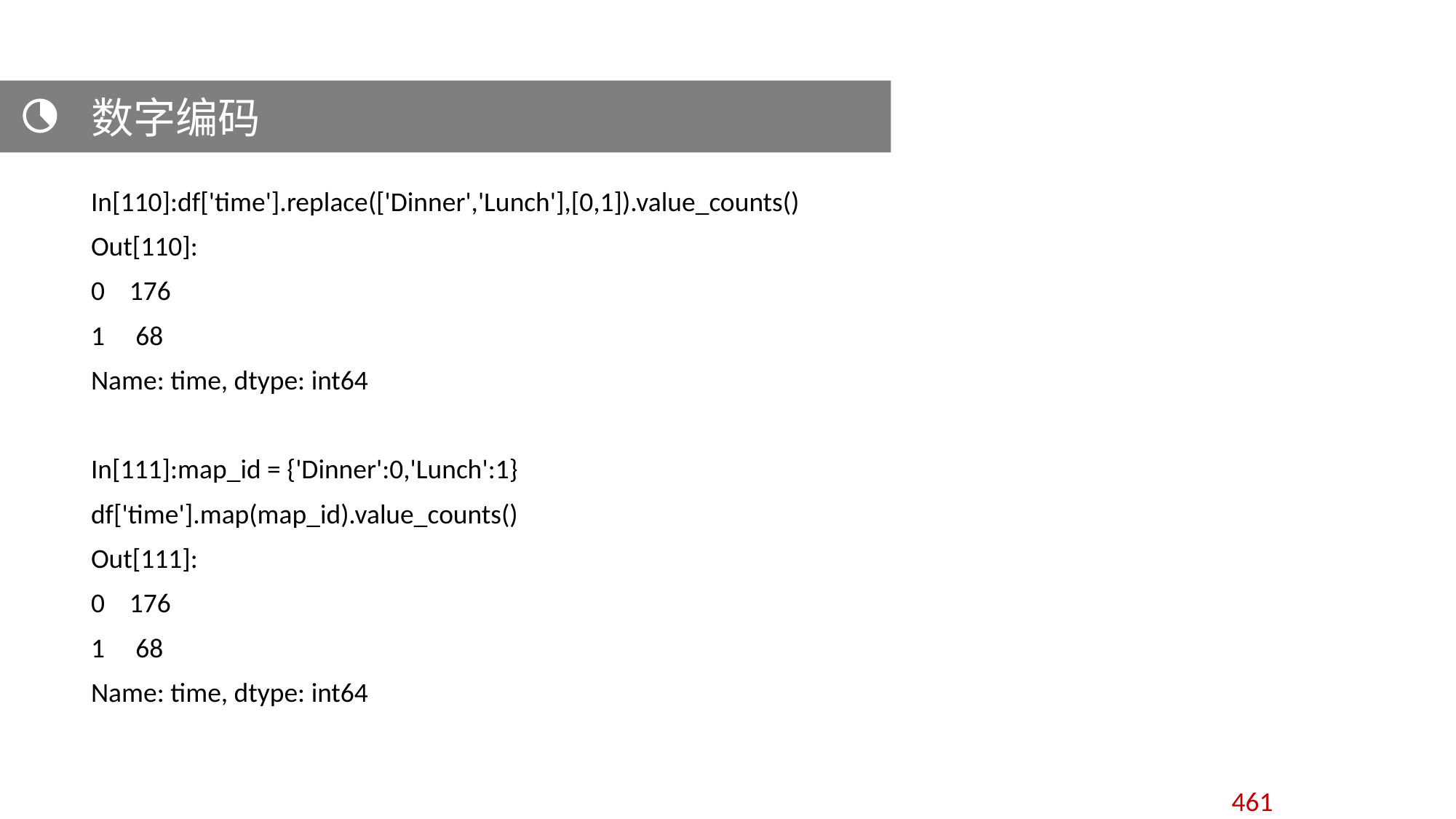

数字编码

In[110]:df['time'].replace(['Dinner','Lunch'],[0,1]).value_counts()
Out[110]:
0    176
1     68
Name: time, dtype: int64

In[111]:map_id = {'Dinner':0,'Lunch':1}
df['time'].map(map_id).value_counts()
Out[111]:
0    176
1     68
Name: time, dtype: int64

461